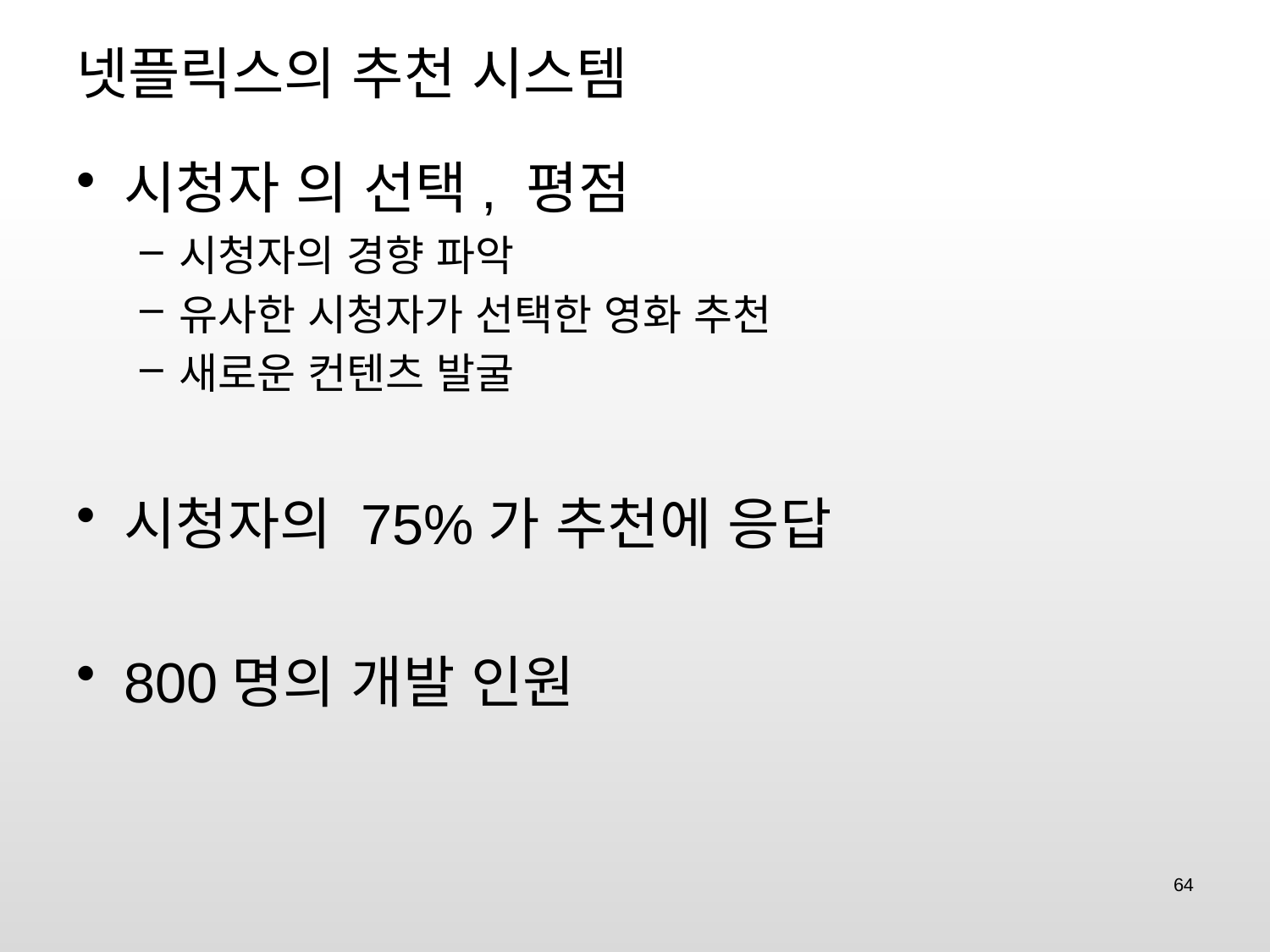

# 넷플릭스의 추천 시스템
시청자 의 선택, 평점
시청자의 경향 파악
유사한 시청자가 선택한 영화 추천
새로운 컨텐츠 발굴

시청자의 75%가 추천에 응답

800명의 개발 인원
64